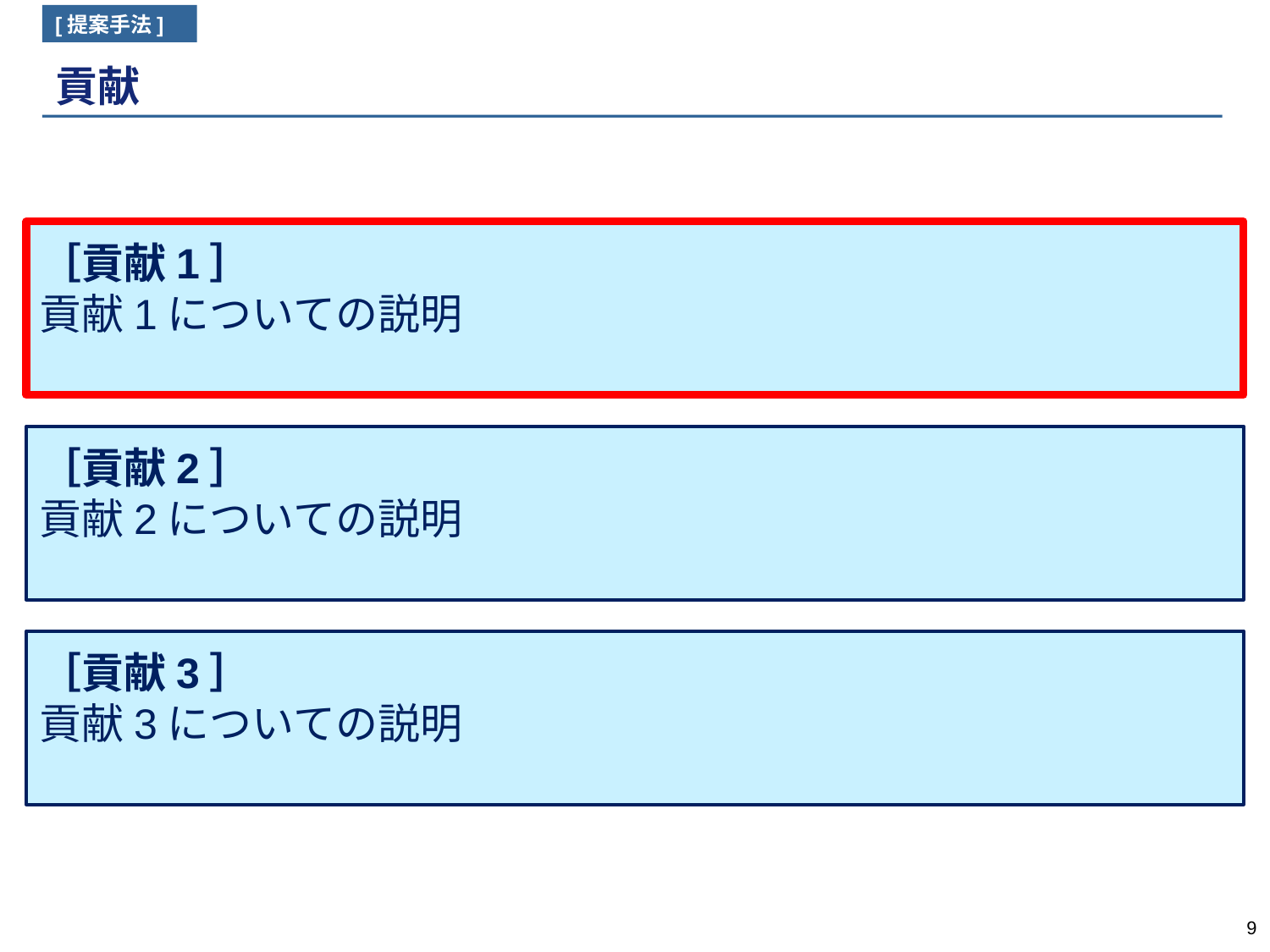

[提案手法]

# 貢献
［貢献1］
貢献1についての説明
［貢献2］
貢献2についての説明
［貢献3］
貢献3についての説明
9